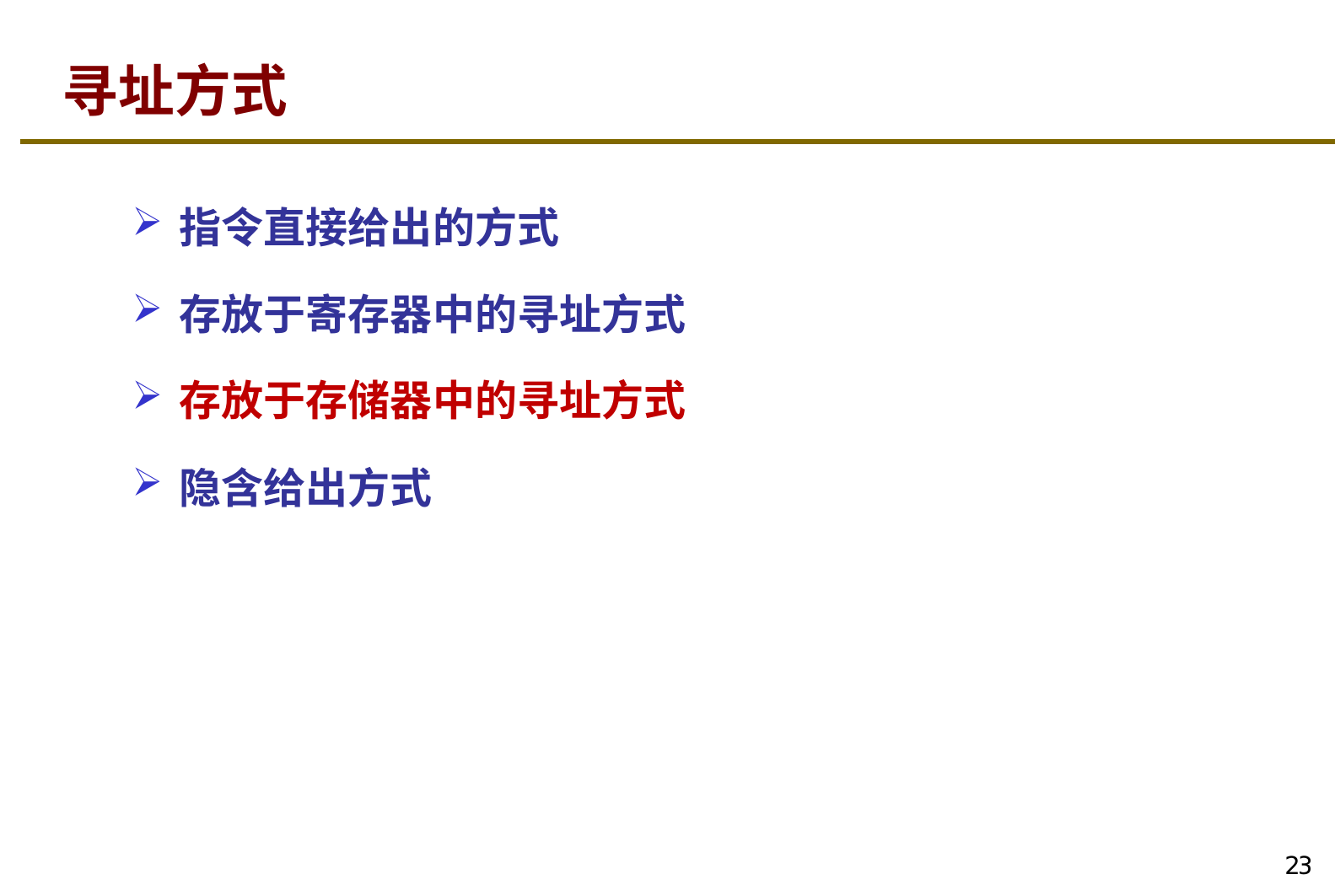

# 寻址方式
指令直接给出的方式
存放于寄存器中的寻址方式
存放于存储器中的寻址方式
隐含给出方式
23